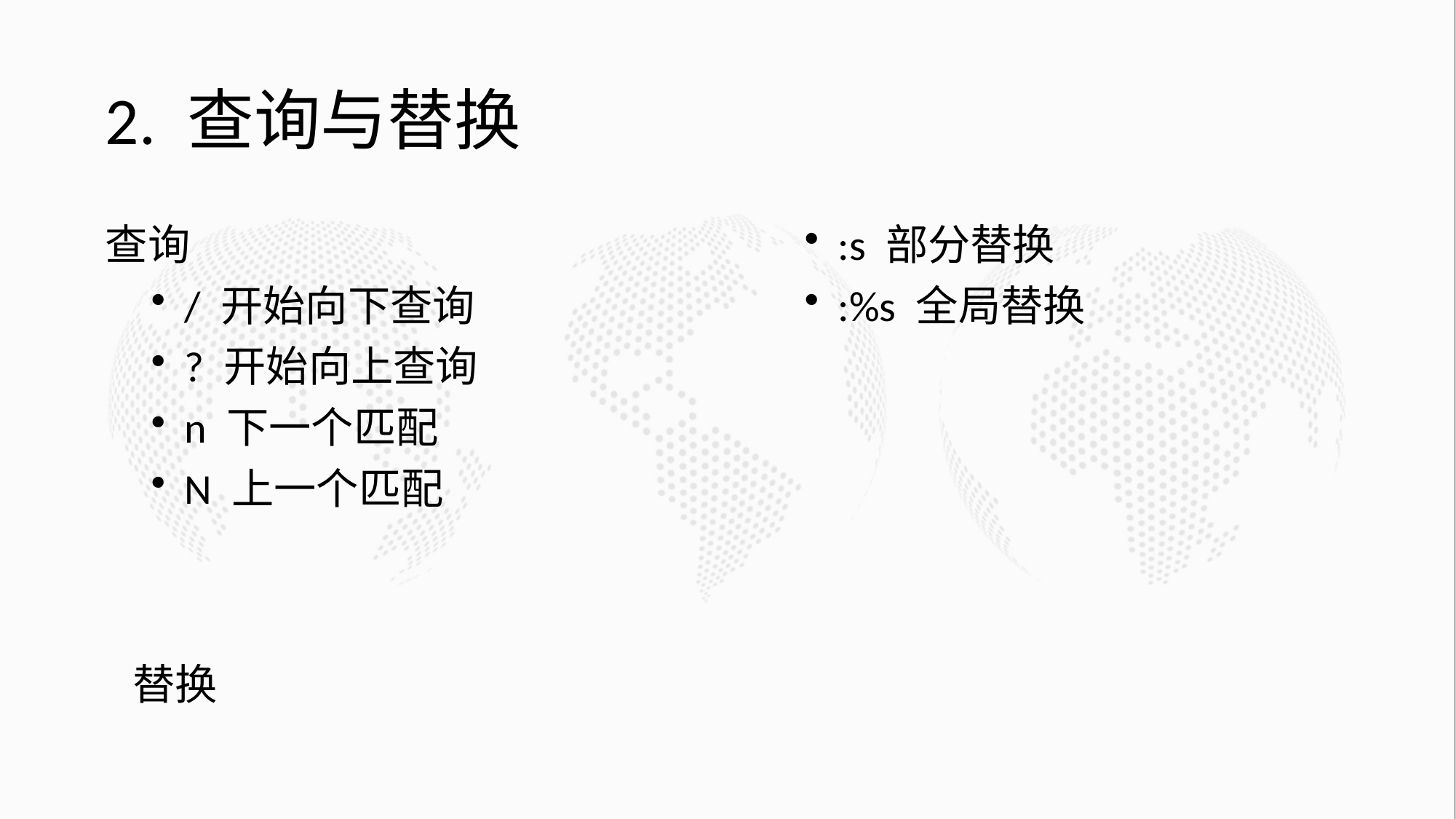

# 2. 查询与替换
查询
/ 开始向下查询
? 开始向上查询
n 下一个匹配
N 上一个匹配

替换
:s 部分替换
:%s 全局替换